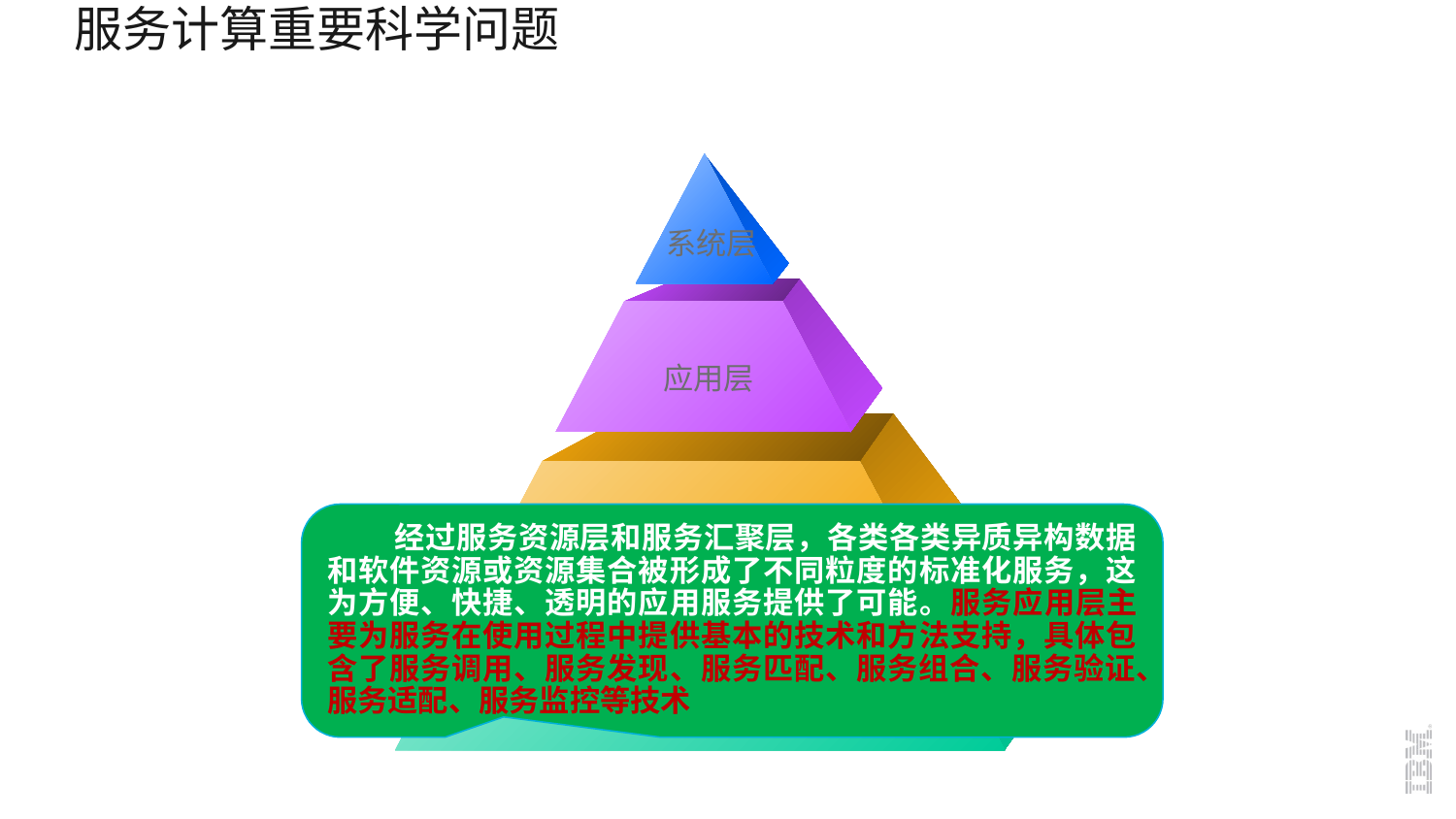

# 服务计算重要科学问题

系统层

应用层

汇聚层
        经过服务资源层和服务汇聚层，各类各类异质异构数据和软件资源或资源集合被形成了不同粒度的标准化服务，这为方便、快捷、透明的应用服务提供了可能。服务应用层主要为服务在使用过程中提供基本的技术和方法支持，具体包含了服务调用、服务发现、服务匹配、服务组合、服务验证、服务适配、服务监控等技术

资源层